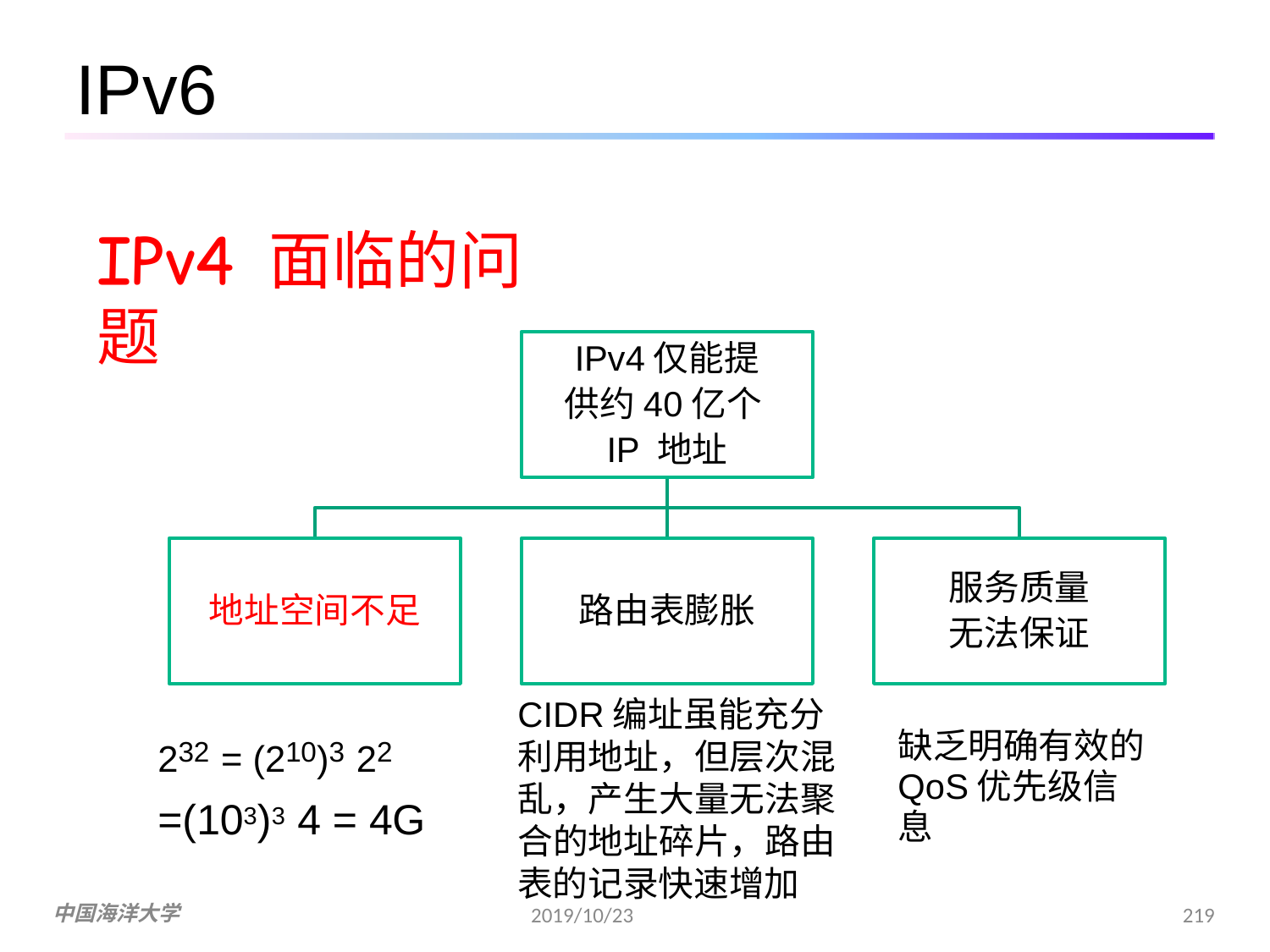

# IPv6
IPv4 面临的问题

IPv4仅能提 供约40亿个IP 地址

服务质量 无法保证
地址空间不足
路由表膨胀
CIDR编址虽能充分 利用地址，但层次混 乱，产生大量无法聚 合的地址碎片，路由 表的记录快速增加
232 = (210)3 22

=(103)3 4 = 4G
缺乏明确有效的
QoS优先级信息